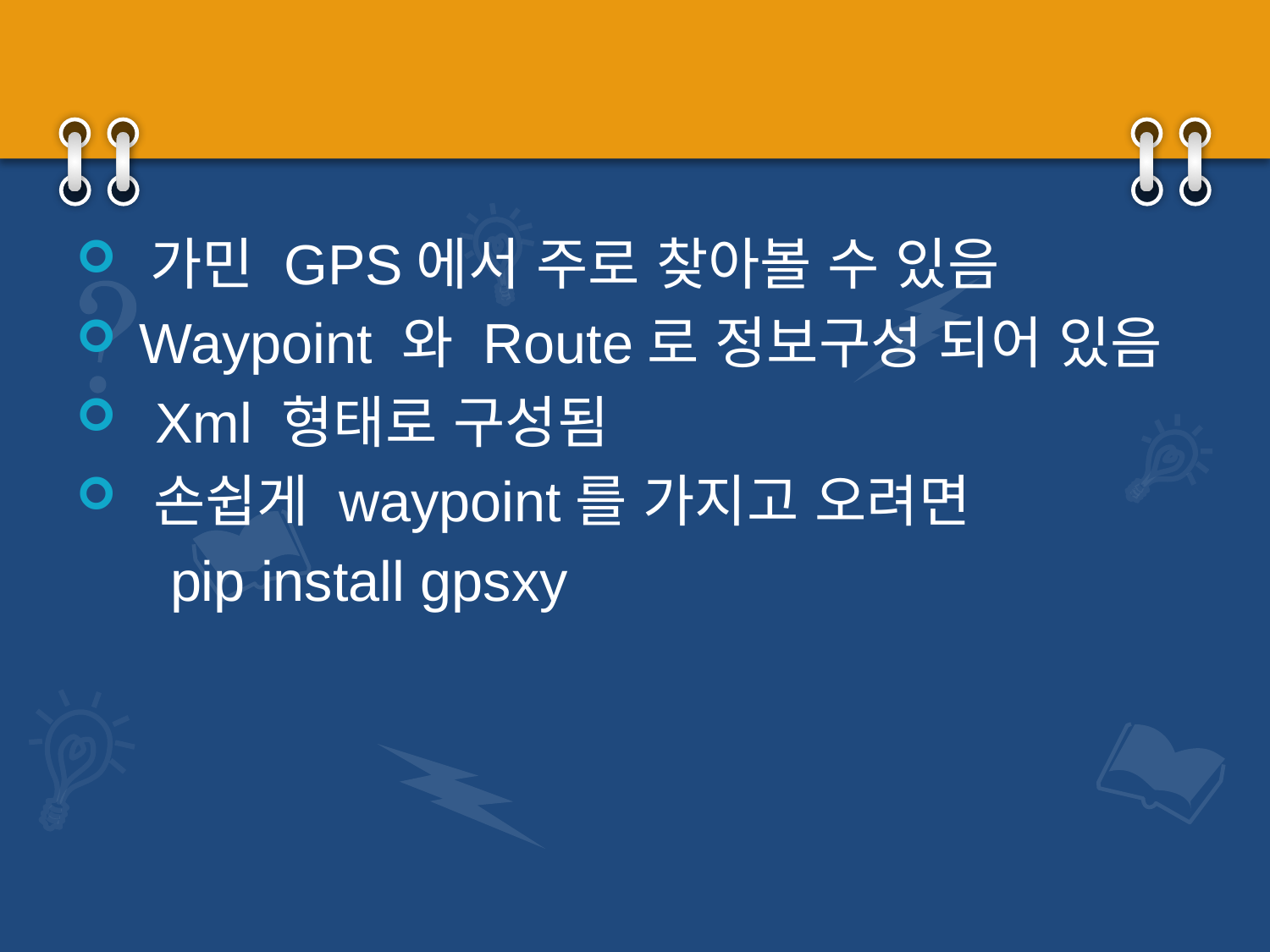

#
 가민 GPS에서 주로 찾아볼 수 있음
 Waypoint 와 Route로 정보구성 되어 있음
  Xml 형태로 구성됨
 손쉽게 waypoint를 가지고 오려면
      pip install gpsxy